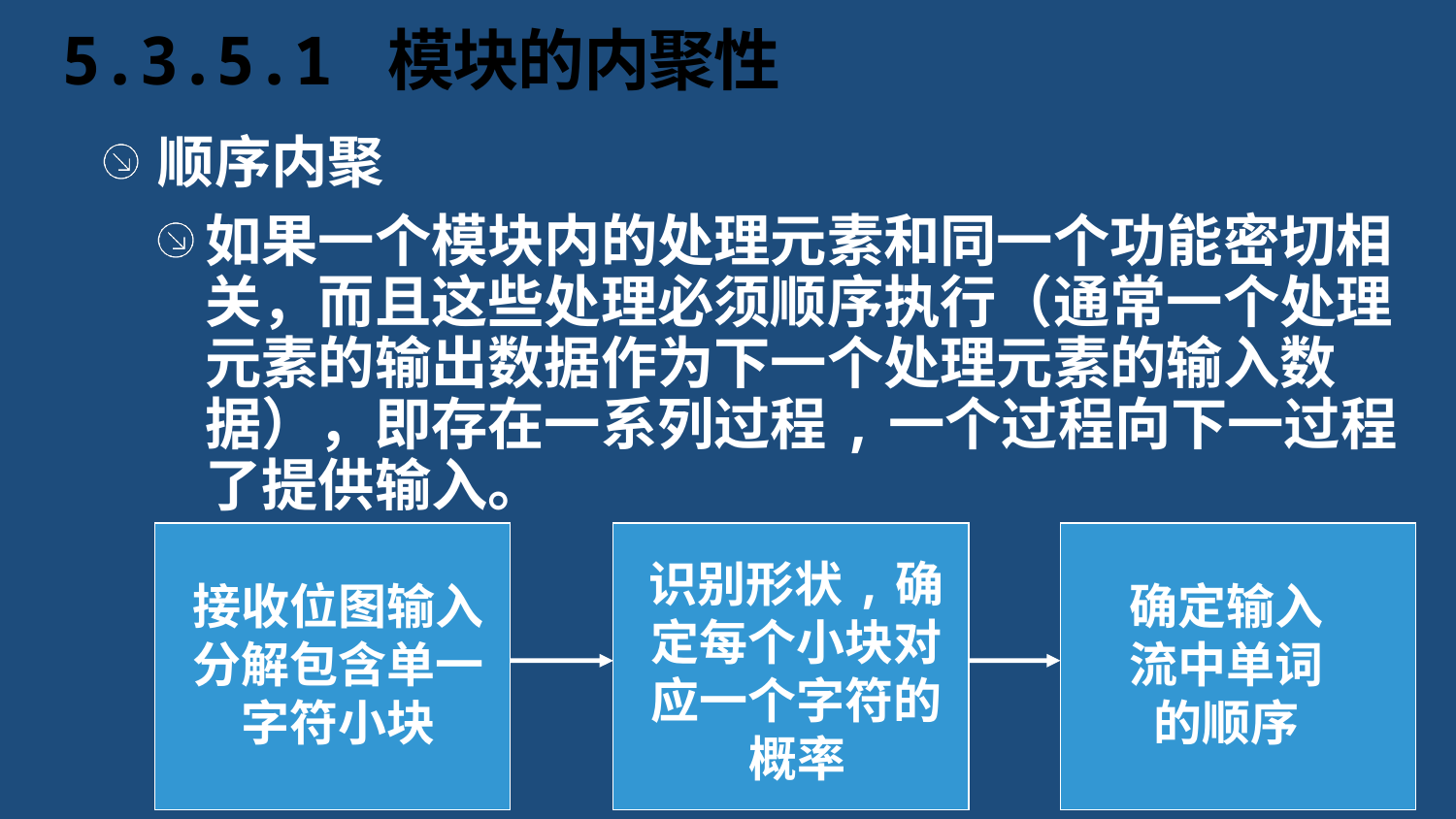

# 5.3.5.1 模块的内聚性
顺序内聚
如果一个模块内的处理元素和同一个功能密切相关，而且这些处理必须顺序执行（通常一个处理元素的输出数据作为下一个处理元素的输入数据），即存在一系列过程,一个过程向下一过程了提供输入。

识别形状,确
定每个小块对
应一个字符的
概率

接收位图输入
分解包含单一
字符小块
确定输入
流中单词
的顺序